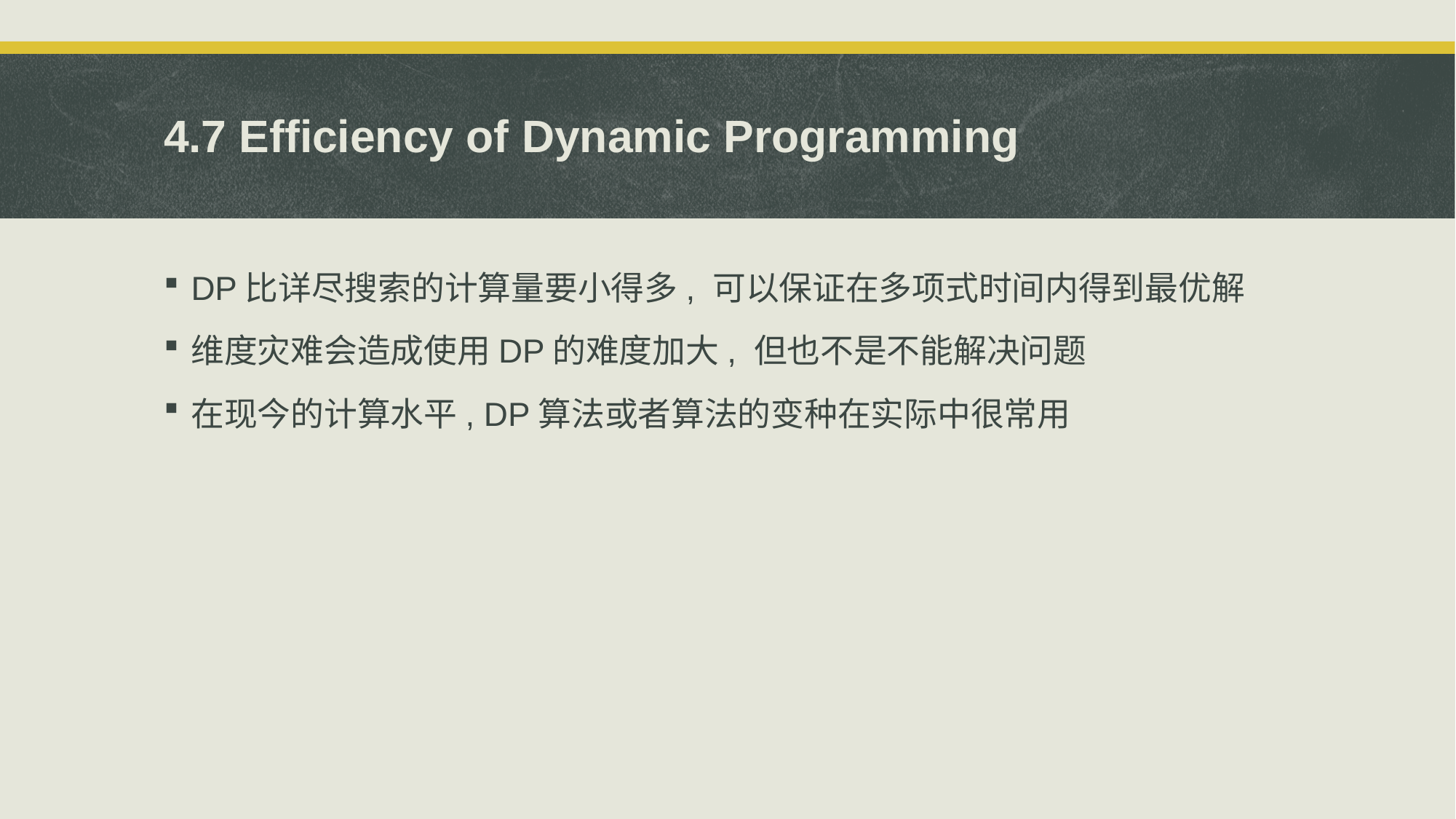

# 4.7 Efficiency of Dynamic Programming
DP比详尽搜索的计算量要小得多, 可以保证在多项式时间内得到最优解
维度灾难会造成使用DP的难度加大, 但也不是不能解决问题
在现今的计算水平, DP算法或者算法的变种在实际中很常用